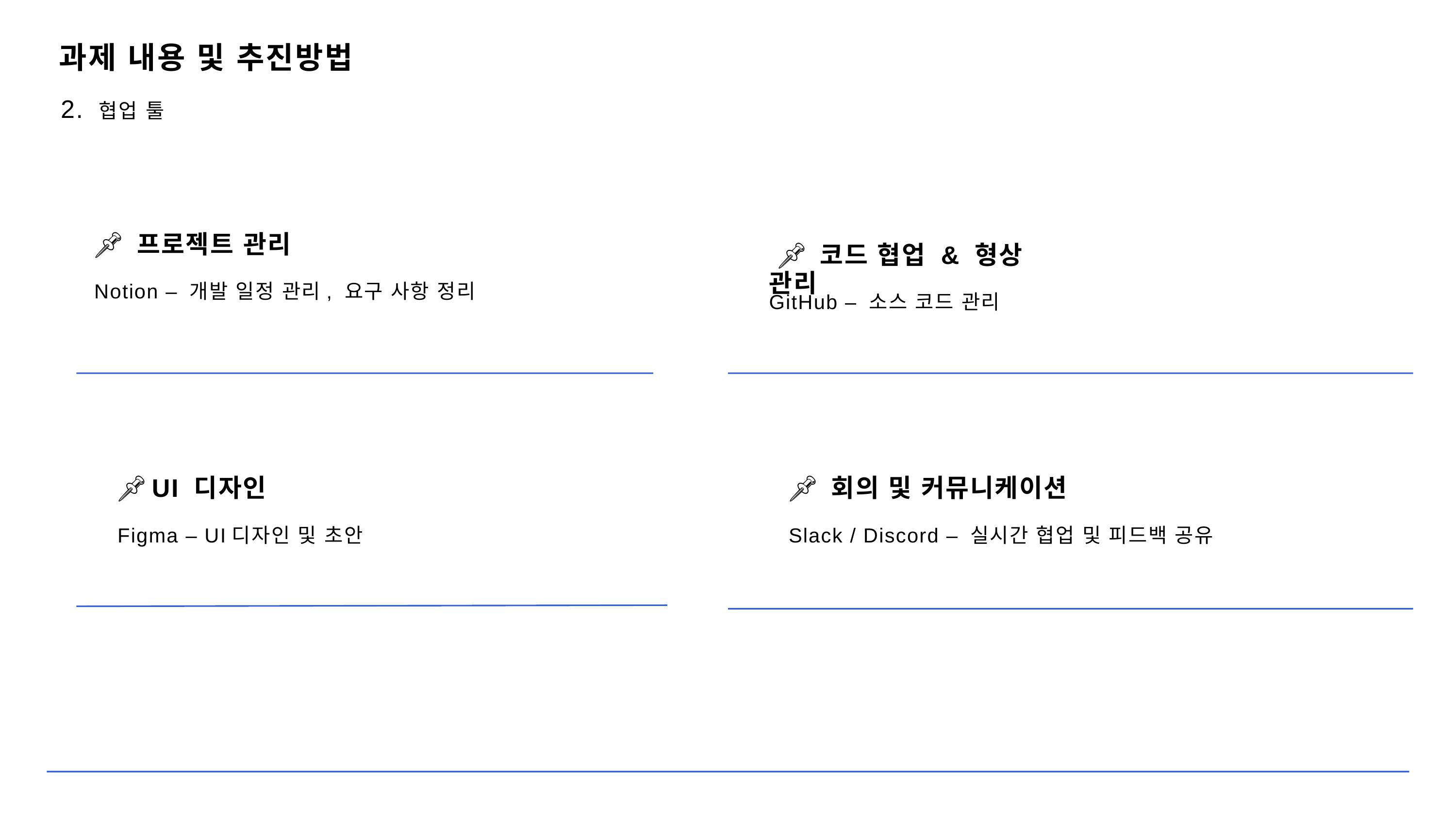

과제 내용 및 추진방법
2. 협업 툴
📌 프로젝트 관리
 📌 코드 협업 & 형상 관리
Notion – 개발 일정 관리, 요구 사항 정리
GitHub – 소스 코드 관리

📌 UI 디자인
📌 회의 및 커뮤니케이션
Figma – UI디자인 및 초안
Slack / Discord – 실시간 협업 및 피드백 공유